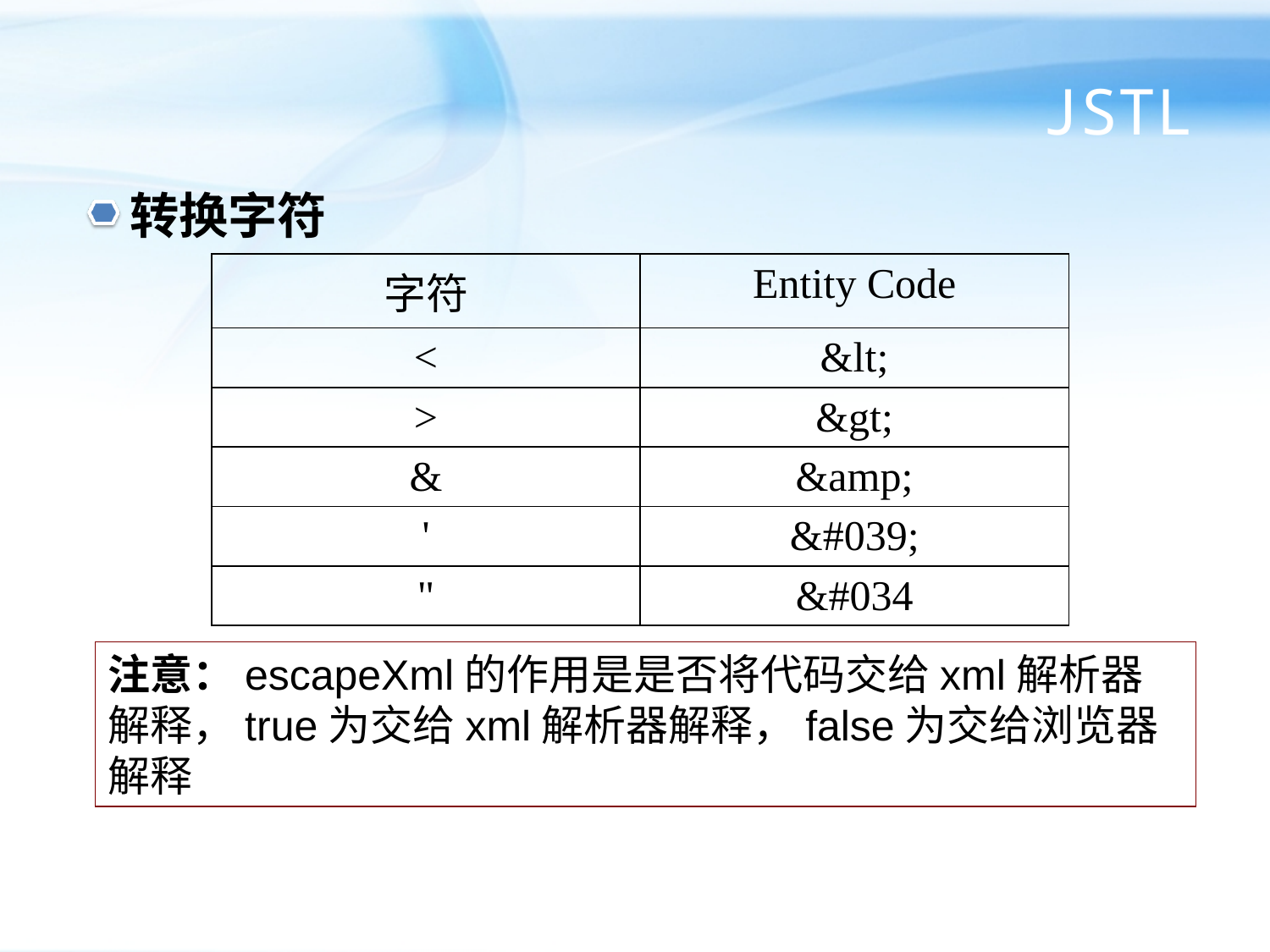

# JSTL
转换字符
| 字符 | Entity Code |
| --- | --- |
| < | &lt; |
| > | &gt; |
| & | &amp; |
| ' | &#039; |
| " | &#034 |
注意：escapeXml的作用是是否将代码交给xml解析器解释，true为交给xml解析器解释，false为交给浏览器解释